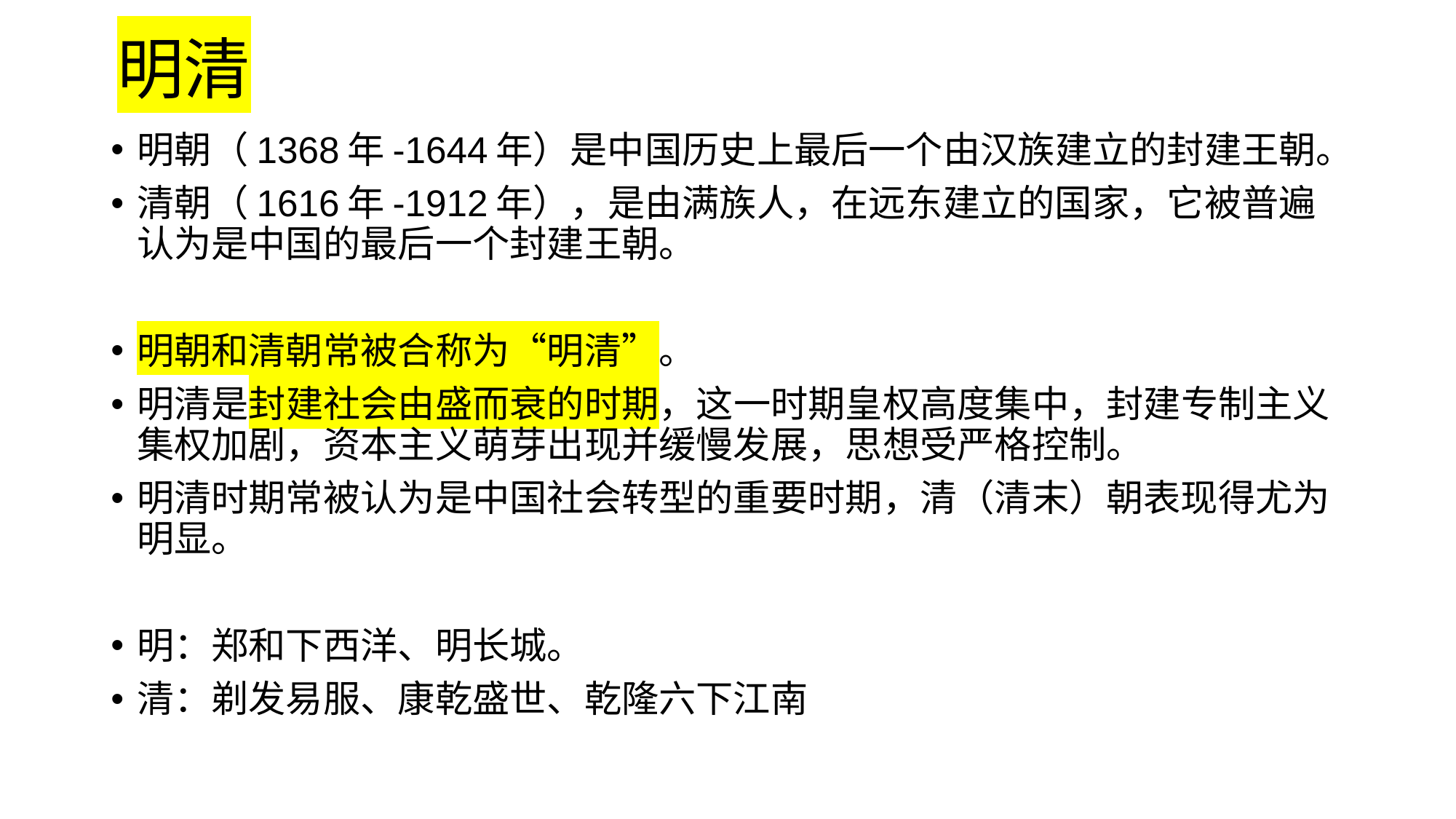

# 明清
明朝（1368年-1644年）是中国历史上最后一个由汉族建立的封建王朝。
清朝（1616年-1912年），是由满族人，在远东建立的国家，它被普遍认为是中国的最后一个封建王朝。

明朝和清朝常被合称为“明清”。
明清是封建社会由盛而衰的时期，这一时期皇权高度集中，封建专制主义集权加剧，资本主义萌芽出现并缓慢发展，思想受严格控制。
明清时期常被认为是中国社会转型的重要时期，清（清末）朝表现得尤为明显。

明：郑和下西洋、明长城。
清：剃发易服、康乾盛世、乾隆六下江南